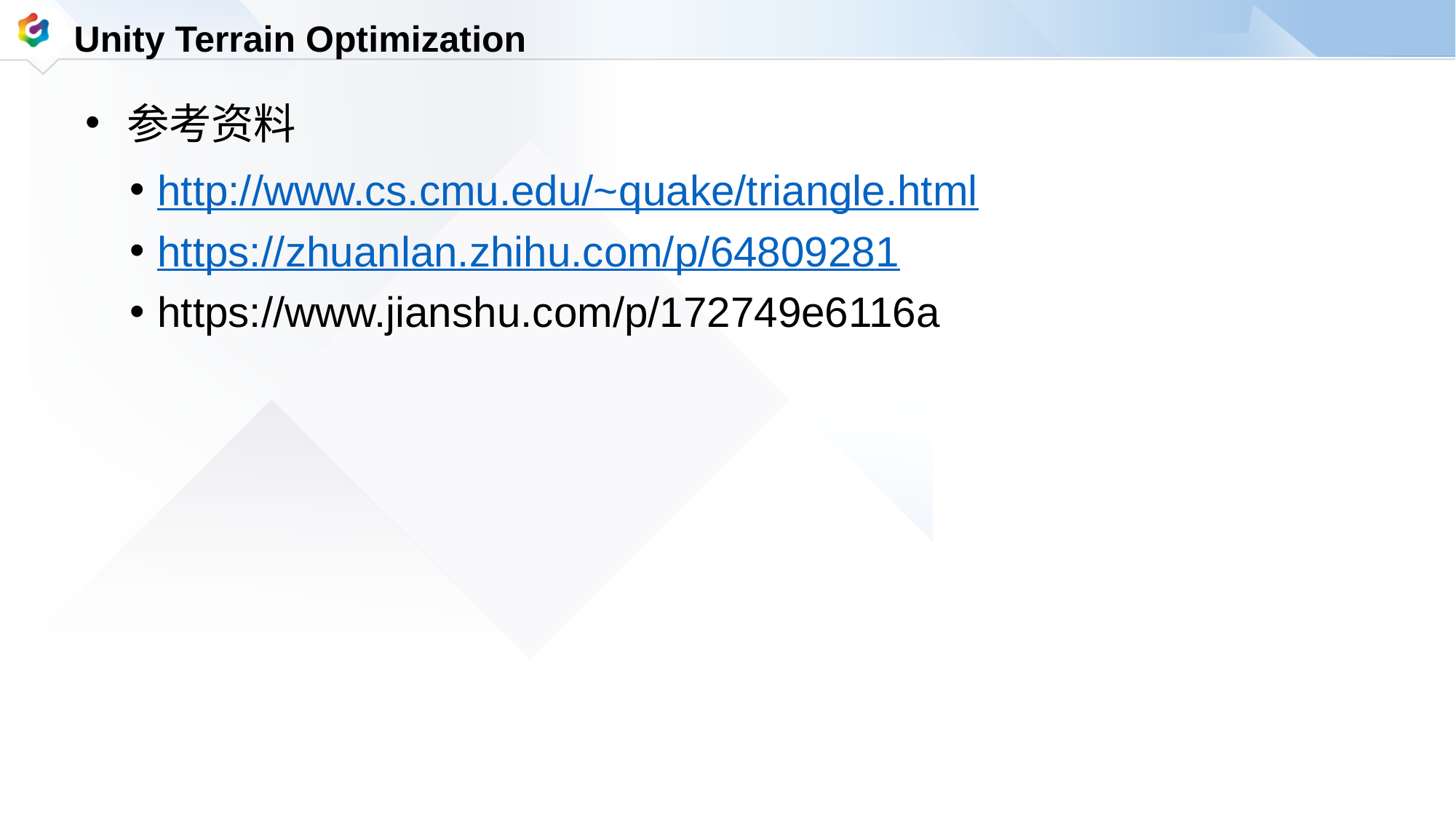

Unity Terrain Optimization

参考资料
http://www.cs.cmu.edu/~quake/triangle.html
https://zhuanlan.zhihu.com/p/64809281
https://www.jianshu.com/p/172749e6116a